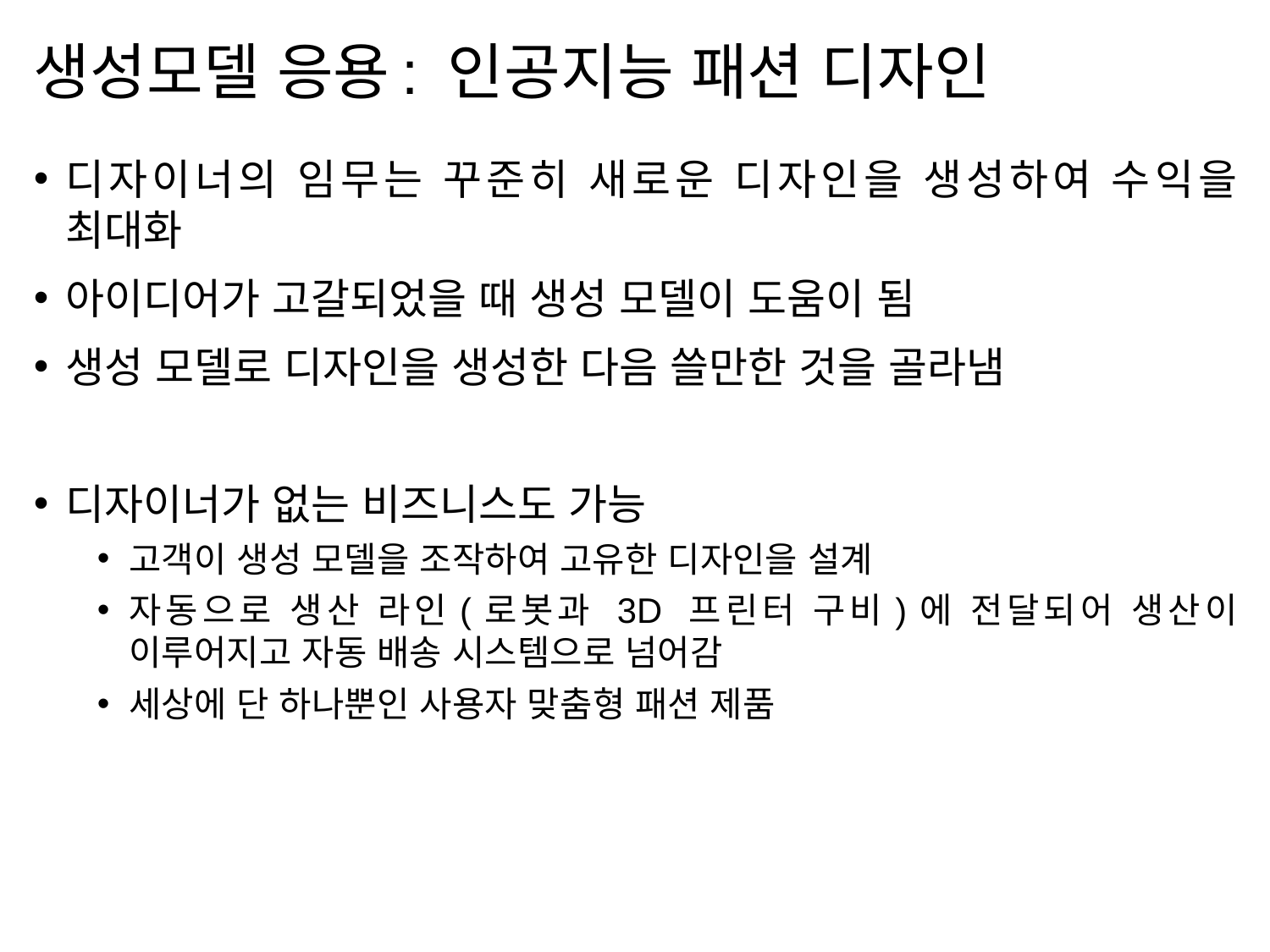

# 생성모델 응용: 인공지능 패션 디자인
디자이너의 임무는 꾸준히 새로운 디자인을 생성하여 수익을 최대화
아이디어가 고갈되었을 때 생성 모델이 도움이 됨
생성 모델로 디자인을 생성한 다음 쓸만한 것을 골라냄

디자이너가 없는 비즈니스도 가능
고객이 생성 모델을 조작하여 고유한 디자인을 설계
자동으로 생산 라인(로봇과 3D 프린터 구비)에 전달되어 생산이 이루어지고 자동 배송 시스템으로 넘어감
세상에 단 하나뿐인 사용자 맞춤형 패션 제품